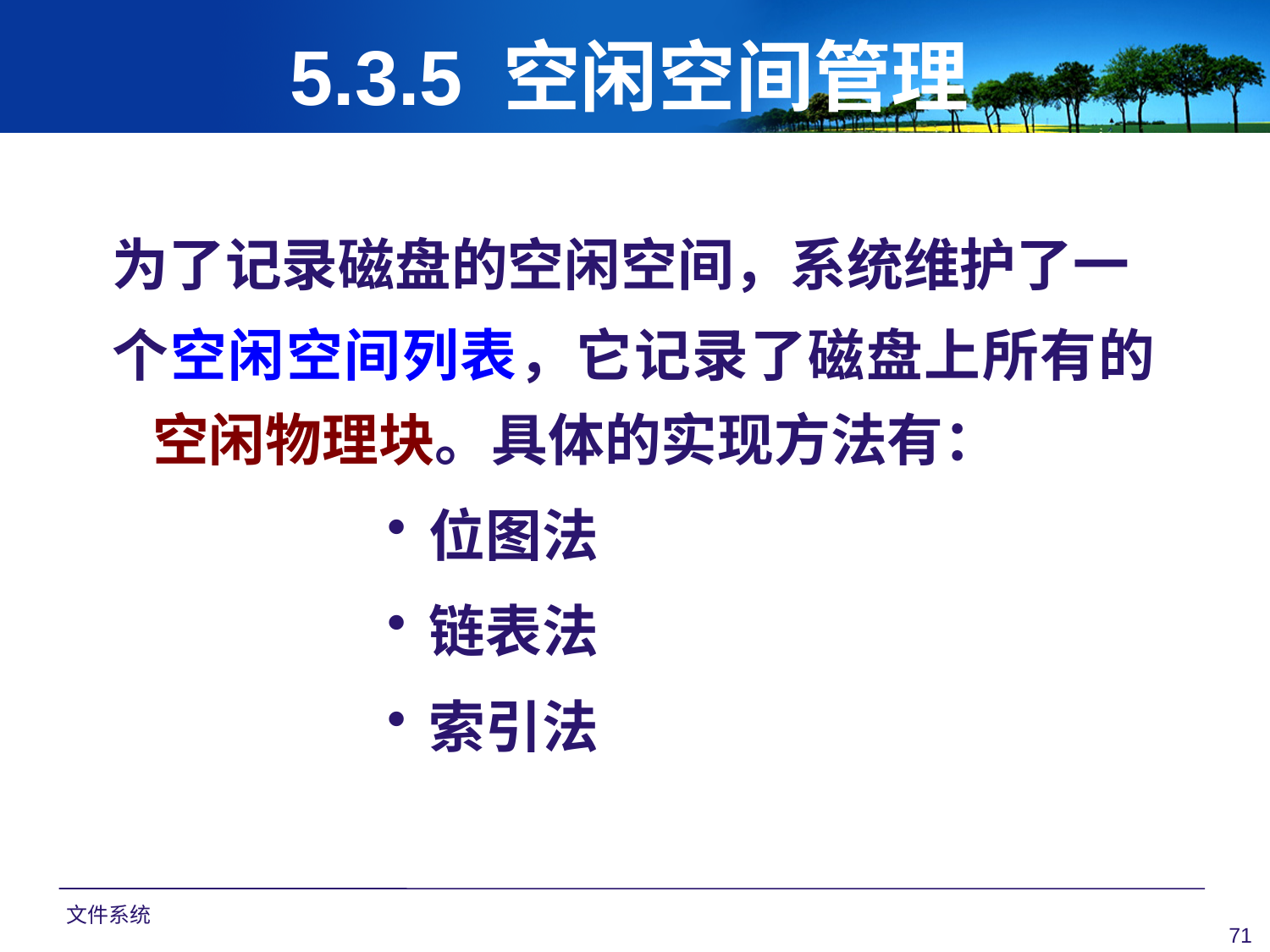

# 5.3.5 空闲空间管理
为了记录磁盘的空闲空间，系统维护了一
个空闲空间列表，它记录了磁盘上所有的空闲物理块。具体的实现方法有：
位图法
链表法
索引法
文件系统
71